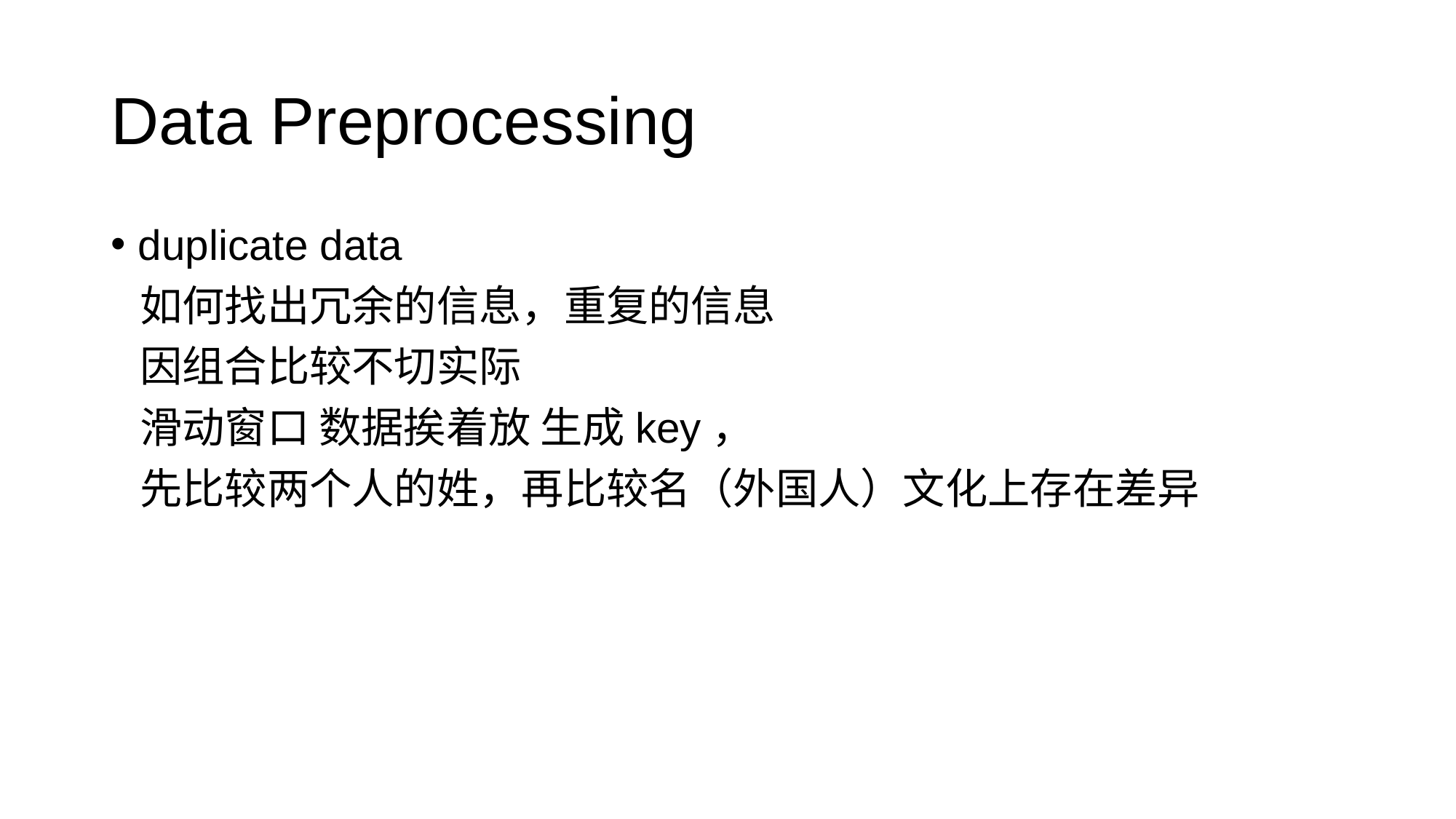

# Data Preprocessing
duplicate data
  如何找出冗余的信息，重复的信息
  因组合比较不切实际
  滑动窗口 数据挨着放 生成key，
  先比较两个人的姓，再比较名（外国人）文化上存在差异